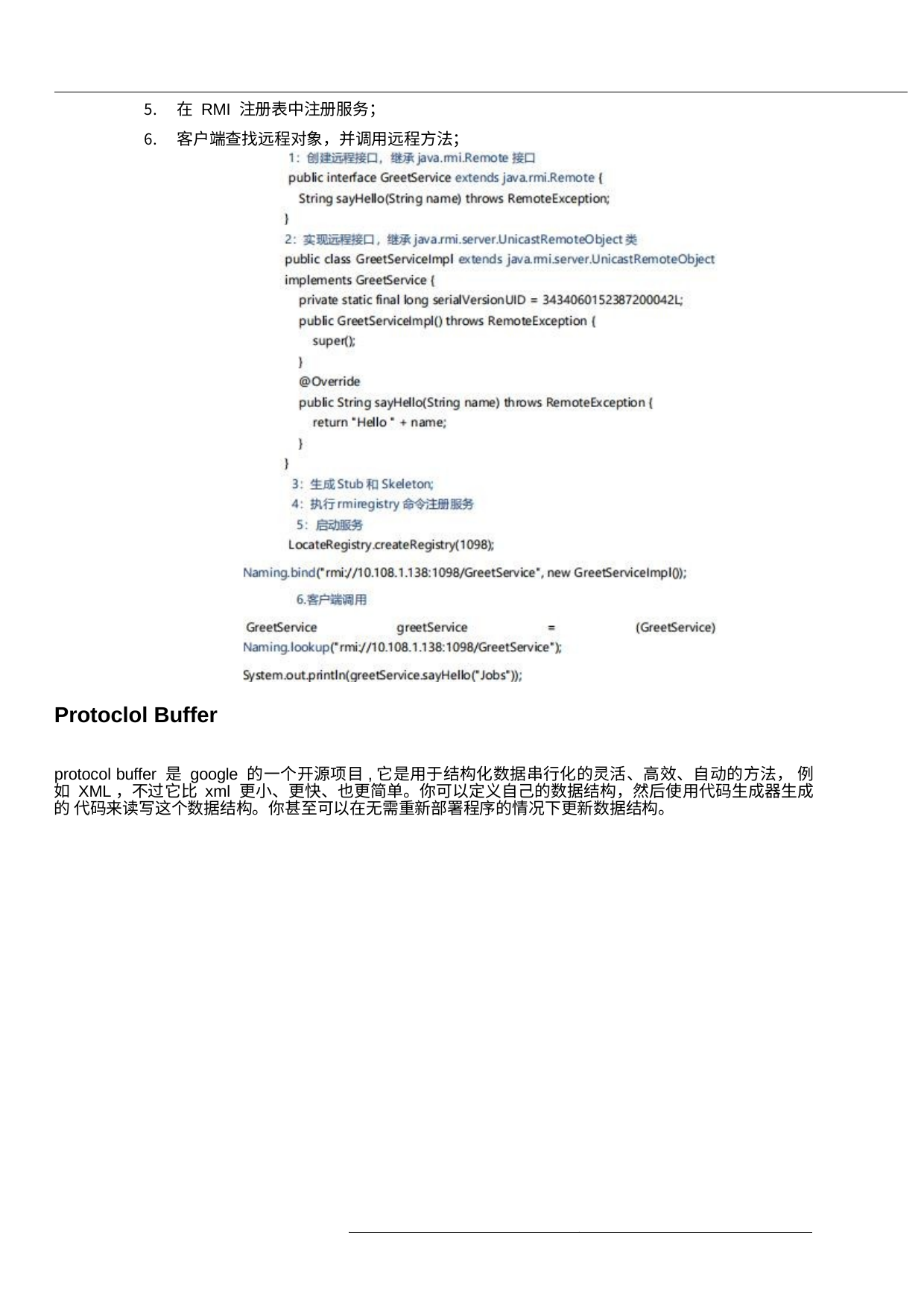

在 RMI 注册表中注册服务；
客户端查找远程对象，并调用远程方法；

Protoclol Buffer

protocol buffer 是 google 的一个开源项目,它是用于结构化数据串行化的灵活、高效、自动的方法， 例 如 XML，不过它比 xml 更小、更快、也更简单。你可以定义自己的数据结构，然后使用代码生成器生成的 代码来读写这个数据结构。你甚至可以在无需重新部署程序的情况下更新数据结构。